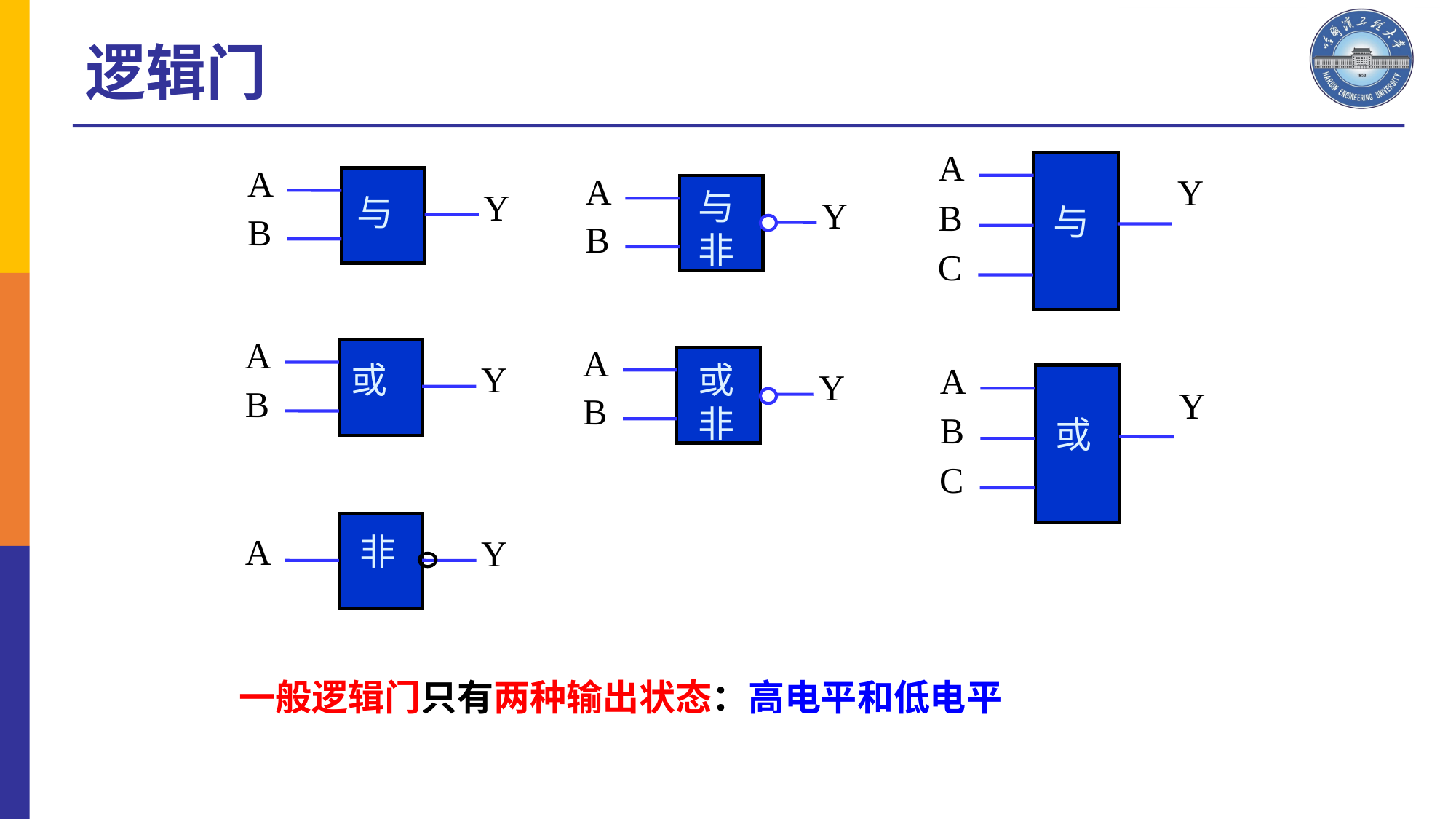

逻辑门
A

Y

B

与

C

A

Y

B

或

C

A

Y
与
B
A

Y
或

B

A
非
Y

A

与
非
Y

B
A

或
非
Y

B

一般逻辑门只有两种输出状态：高电平和低电平